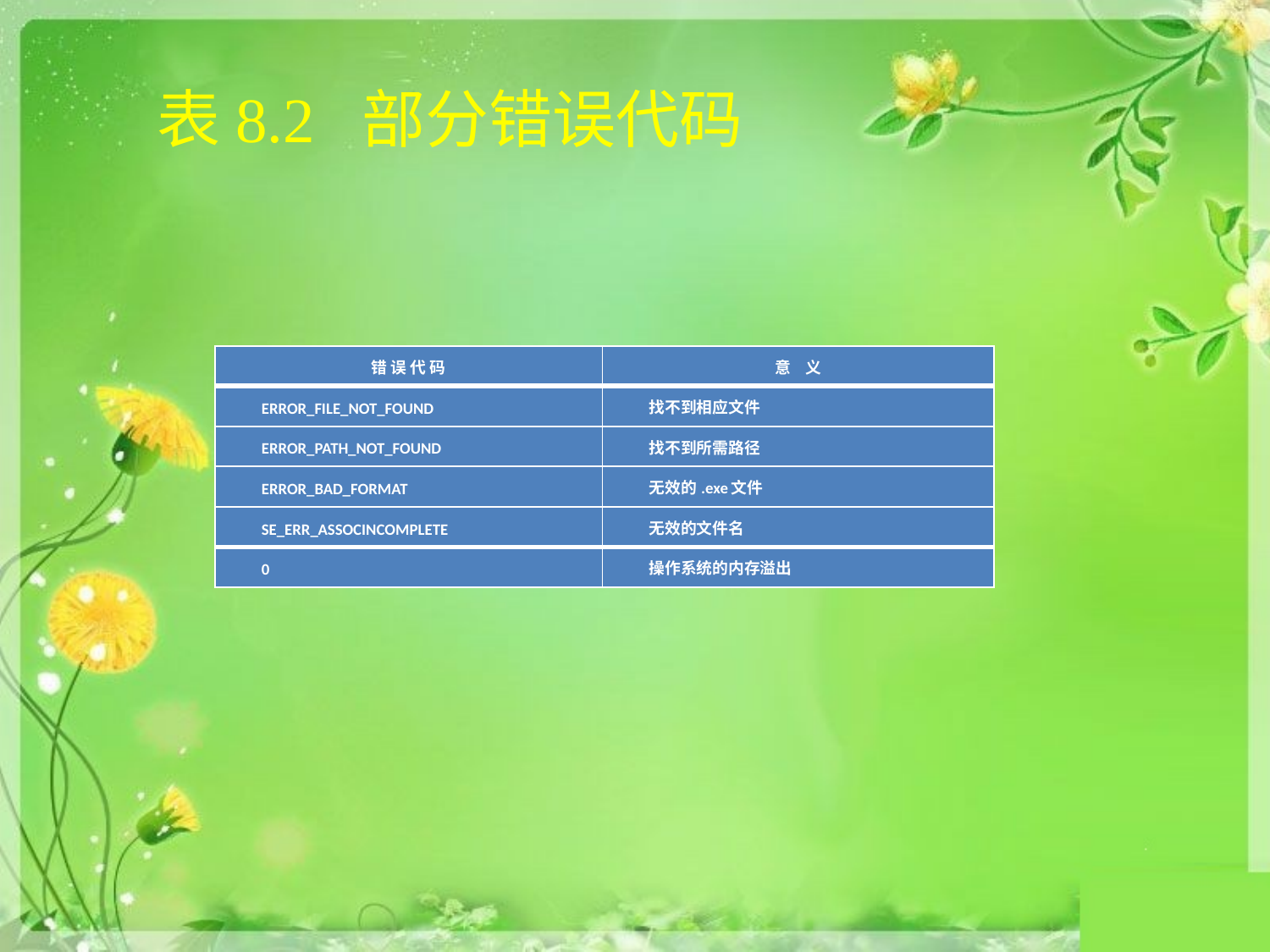

# 表8.2  部分错误代码
| 错 误 代 码 | 意 义 |
| --- | --- |
| ERROR\_FILE\_NOT\_FOUND | 找不到相应文件 |
| ERROR\_PATH\_NOT\_FOUND | 找不到所需路径 |
| ERROR\_BAD\_FORMAT | 无效的.exe文件 |
| SE\_ERR\_ASSOCINCOMPLETE | 无效的文件名 |
| 0 | 操作系统的内存溢出 |